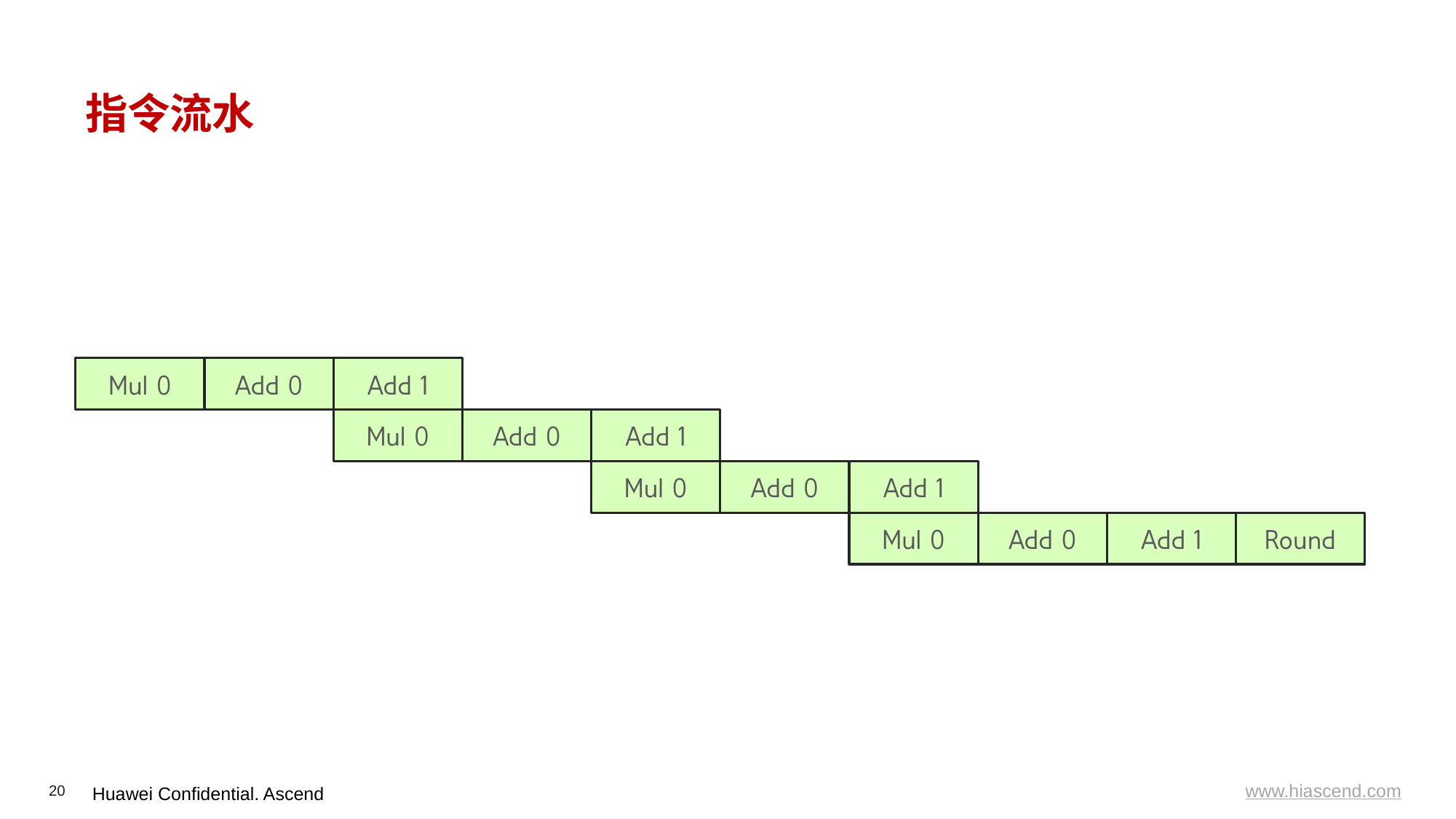

# 指令流水
Mul 0
Add 0
Add 1
Mul 0
Add 0
Add 1
Mul 0
Add 0
Add 1
Mul 0
Add 0
Add 1
Round